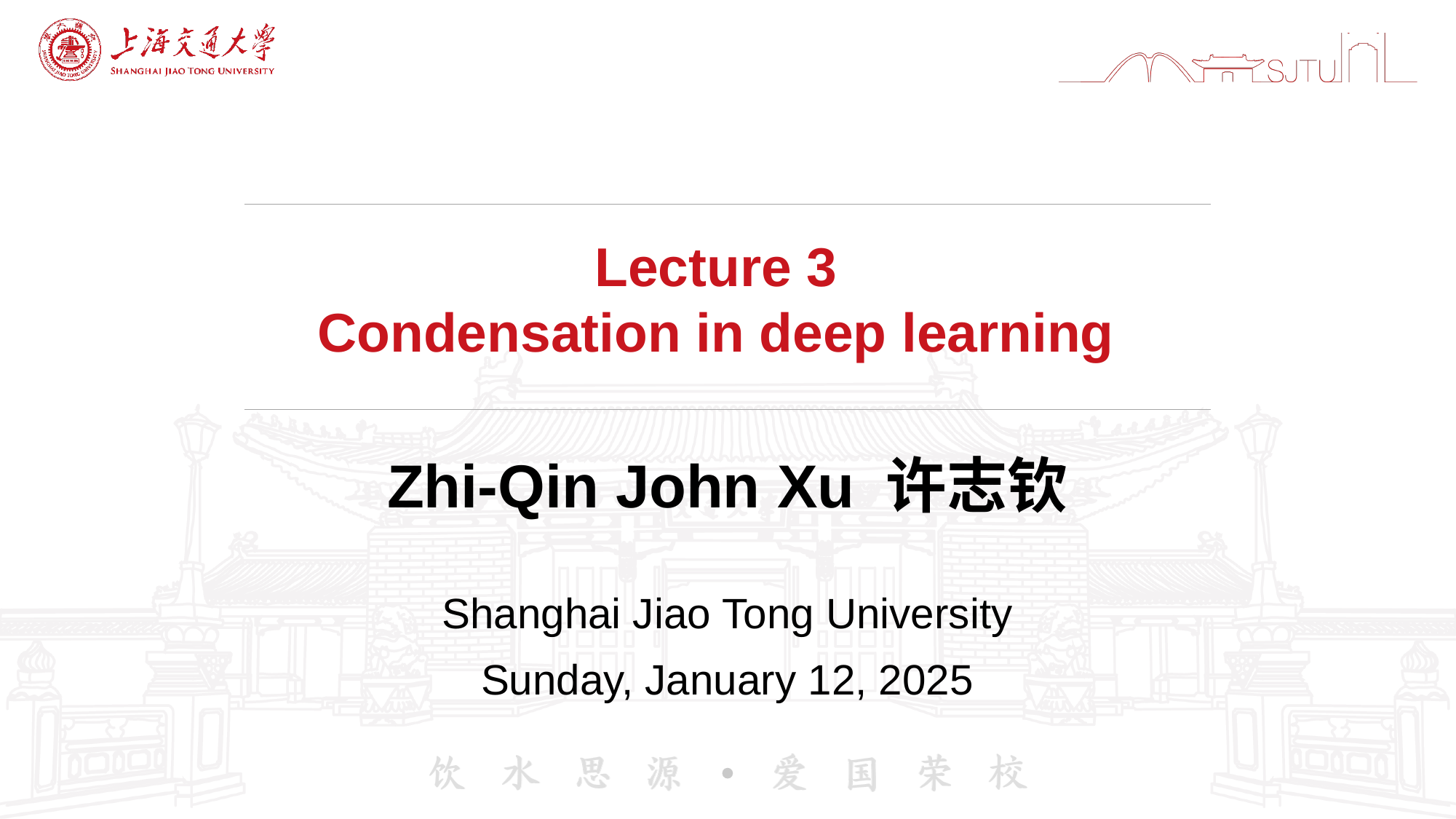

# Lecture 3 Condensation in deep learning
Zhi-Qin John Xu 许志钦
Shanghai Jiao Tong University
Sunday, January 12, 2025